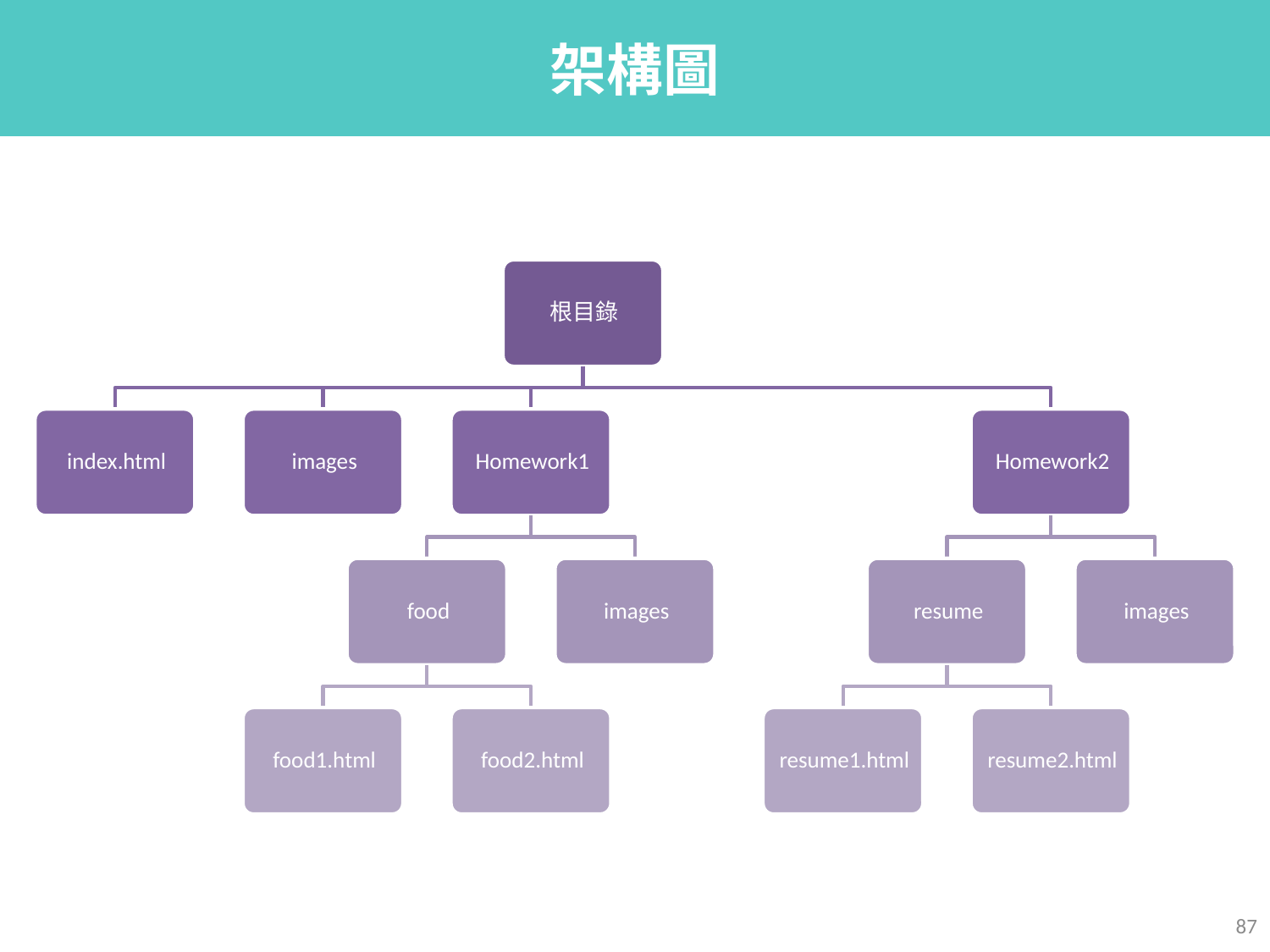

# 架構圖
根目錄
index.html
images
Homework1
food
food1.html
food2.html
images
Homework2
resume
resume1.html
resume2.html
images
87